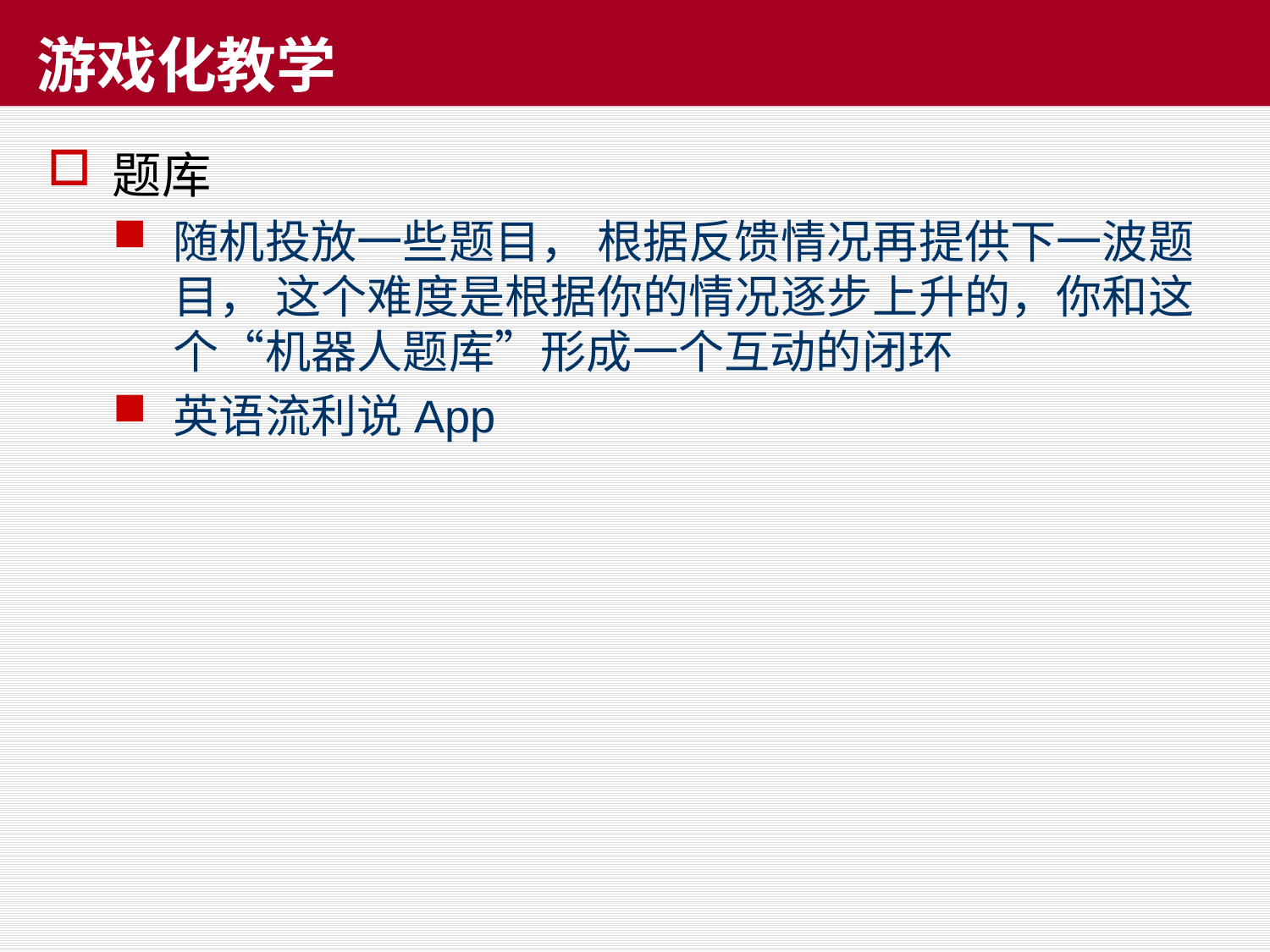

# 游戏化教学
题库
随机投放一些题目， 根据反馈情况再提供下一波题目， 这个难度是根据你的情况逐步上升的，你和这个“机器人题库”形成一个互动的闭环
英语流利说App